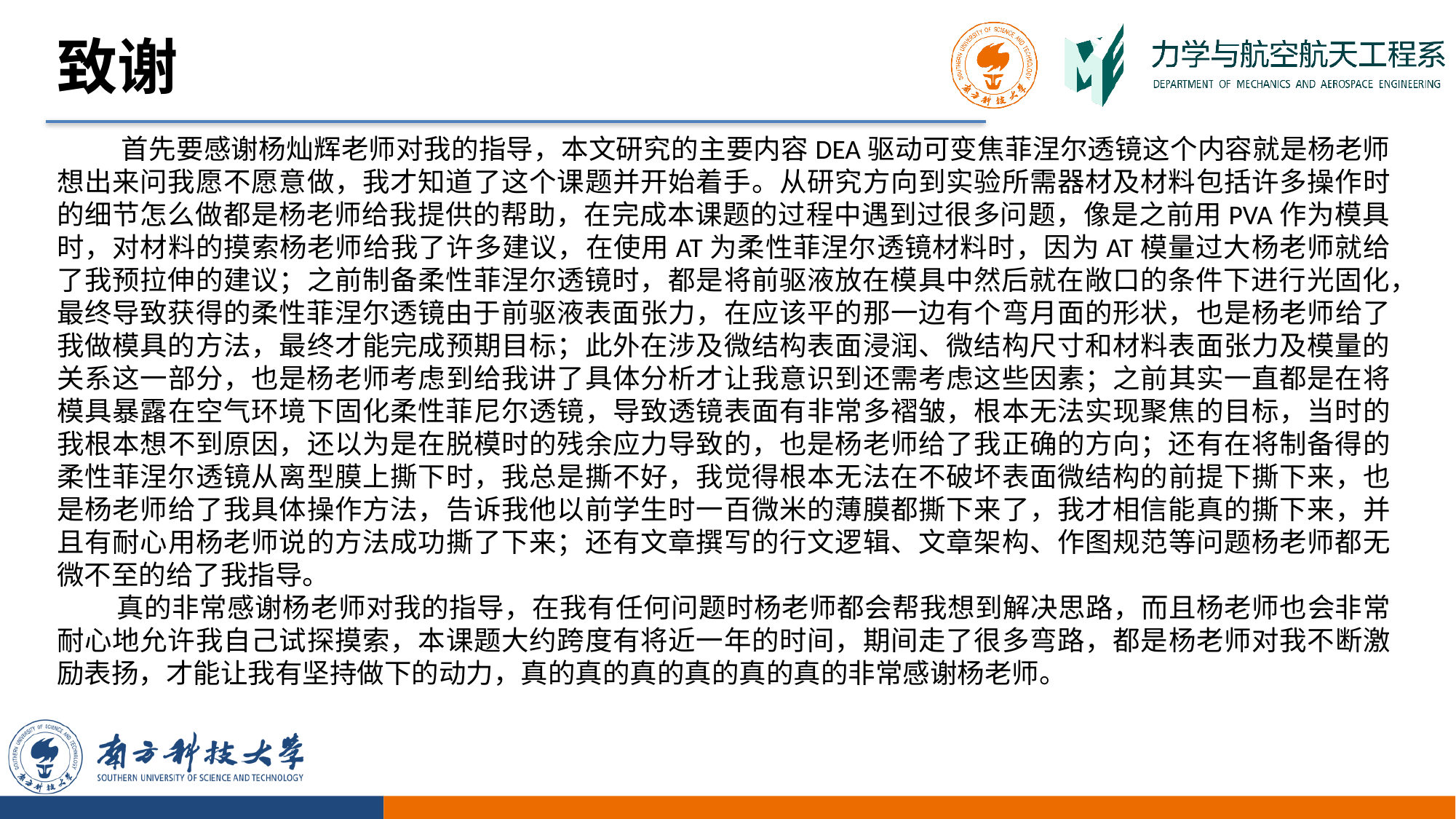

# 致谢
         首先要感谢杨灿辉老师对我的指导，本文研究的主要内容DEA驱动可变焦菲涅尔透镜这个内容就是杨老师想出来问我愿不愿意做，我才知道了这个课题并开始着手。从研究方向到实验所需器材及材料包括许多操作时的细节怎么做都是杨老师给我提供的帮助，在完成本课题的过程中遇到过很多问题，像是之前用PVA作为模具时，对材料的摸索杨老师给我了许多建议，在使用AT为柔性菲涅尔透镜材料时，因为AT模量过大杨老师就给了我预拉伸的建议；之前制备柔性菲涅尔透镜时，都是将前驱液放在模具中然后就在敞口的条件下进行光固化，最终导致获得的柔性菲涅尔透镜由于前驱液表面张力，在应该平的那一边有个弯月面的形状，也是杨老师给了我做模具的方法，最终才能完成预期目标；此外在涉及微结构表面浸润、微结构尺寸和材料表面张力及模量的关系这一部分，也是杨老师考虑到给我讲了具体分析才让我意识到还需考虑这些因素；之前其实一直都是在将模具暴露在空气环境下固化柔性菲尼尔透镜，导致透镜表面有非常多褶皱，根本无法实现聚焦的目标，当时的我根本想不到原因，还以为是在脱模时的残余应力导致的，也是杨老师给了我正确的方向；还有在将制备得的柔性菲涅尔透镜从离型膜上撕下时，我总是撕不好，我觉得根本无法在不破坏表面微结构的前提下撕下来，也是杨老师给了我具体操作方法，告诉我他以前学生时一百微米的薄膜都撕下来了，我才相信能真的撕下来，并且有耐心用杨老师说的方法成功撕了下来；还有文章撰写的行文逻辑、文章架构、作图规范等问题杨老师都无微不至的给了我指导。
        真的非常感谢杨老师对我的指导，在我有任何问题时杨老师都会帮我想到解决思路，而且杨老师也会非常耐心地允许我自己试探摸索，本课题大约跨度有将近一年的时间，期间走了很多弯路，都是杨老师对我不断激励表扬，才能让我有坚持做下的动力，真的真的真的真的真的真的非常感谢杨老师。